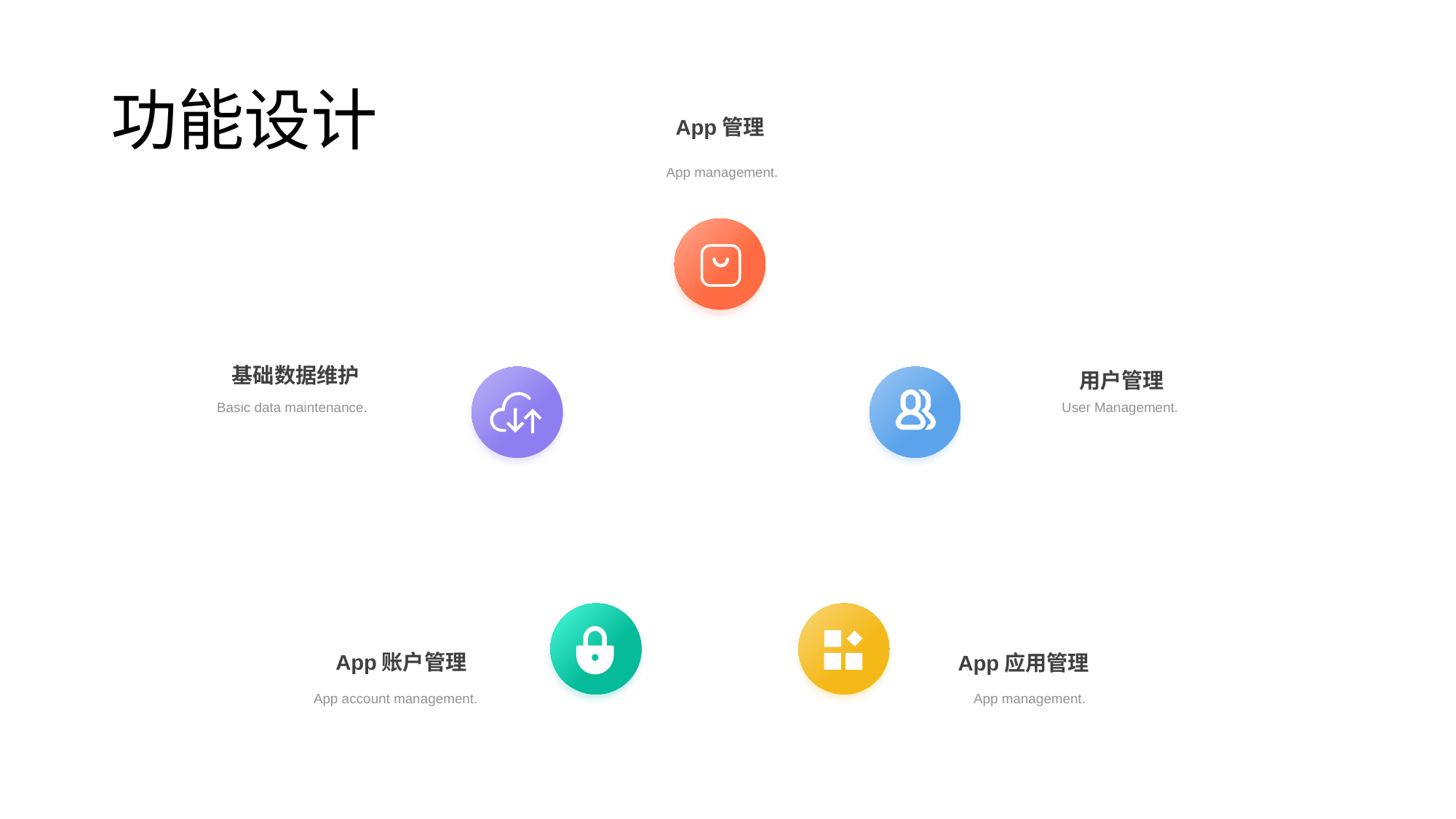

# 功能设计
App管理
App management.

基础数据维护
用户管理

User Management.
Basic data maintenance.

App账户管理
App应用管理
App account management.
App management.